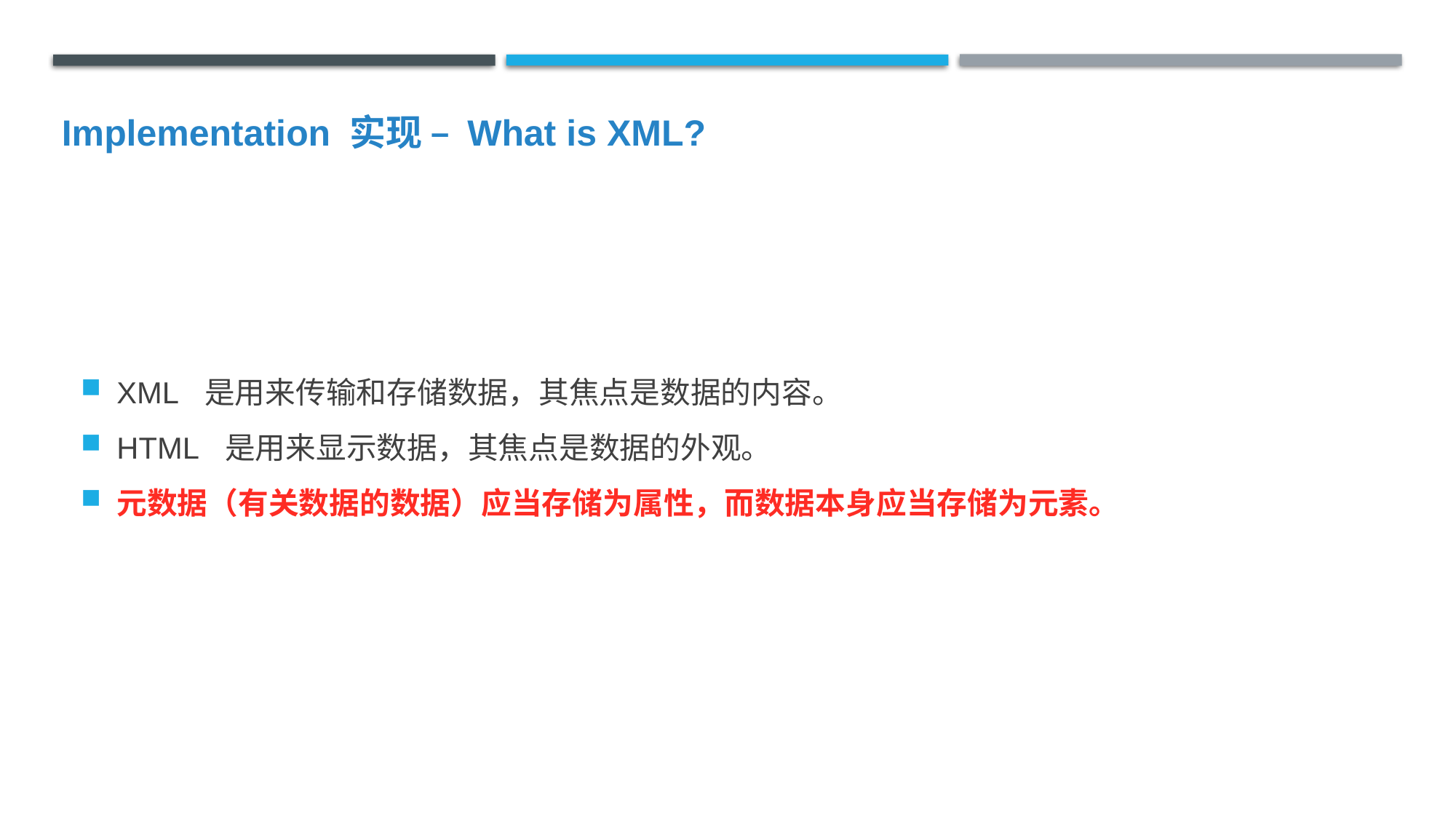

Implementation 实现 – What is XML?
XML 是用来传输和存储数据，其焦点是数据的内容。
HTML 是用来显示数据，其焦点是数据的外观。
元数据（有关数据的数据）应当存储为属性，而数据本身应当存储为元素。